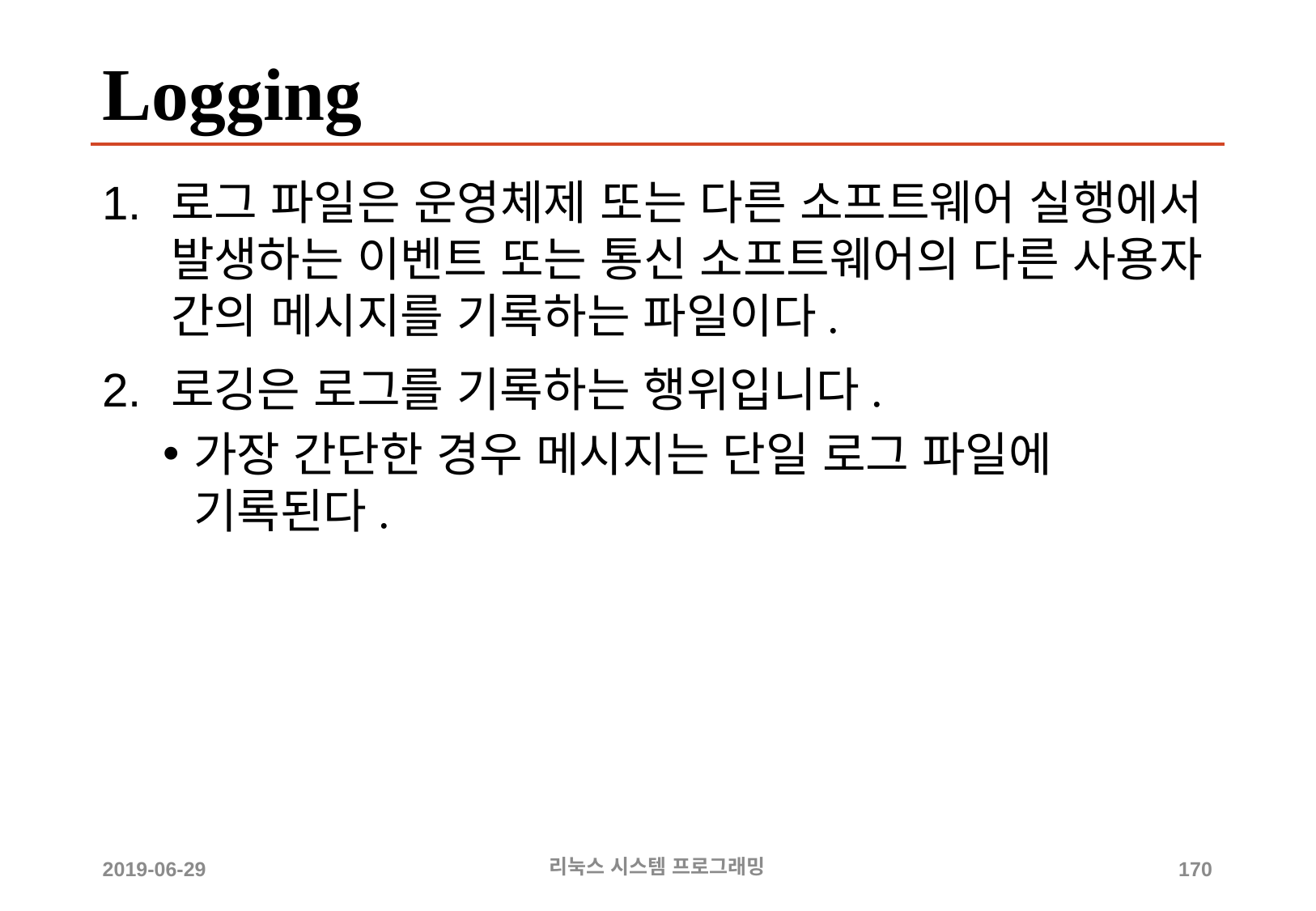

# Logging
로그 파일은 운영체제 또는 다른 소프트웨어 실행에서 발생하는 이벤트 또는 통신 소프트웨어의 다른 사용자 간의 메시지를 기록하는 파일이다.
로깅은 로그를 기록하는 행위입니다.
가장 간단한 경우 메시지는 단일 로그 파일에 기록된다.
2019-06-29
리눅스 시스템 프로그래밍
170